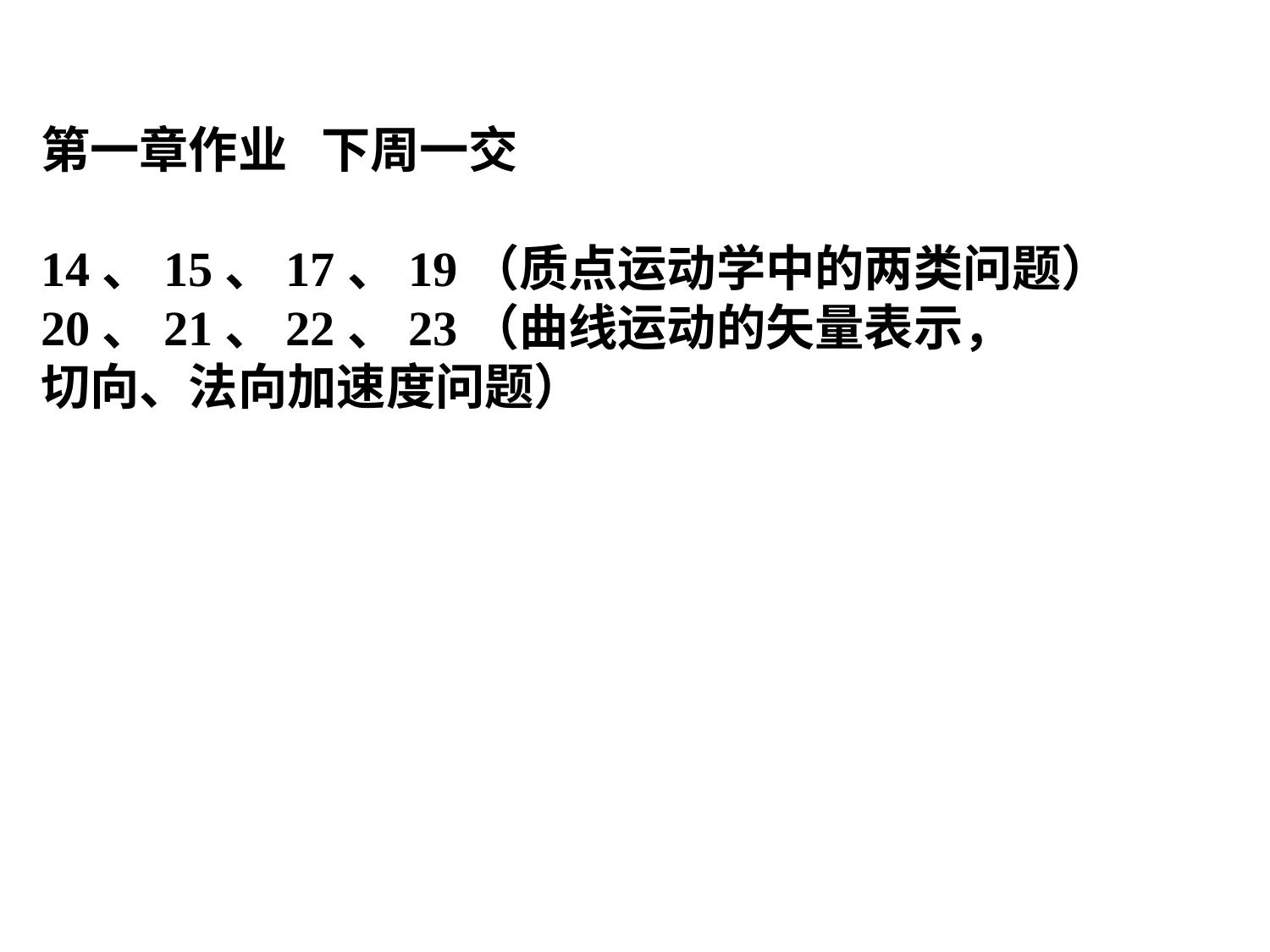

第一章作业   下周一交

14、15、17、19（质点运动学中的两类问题）
20、21、22、23（曲线运动的矢量表示，
切向、法向加速度问题）